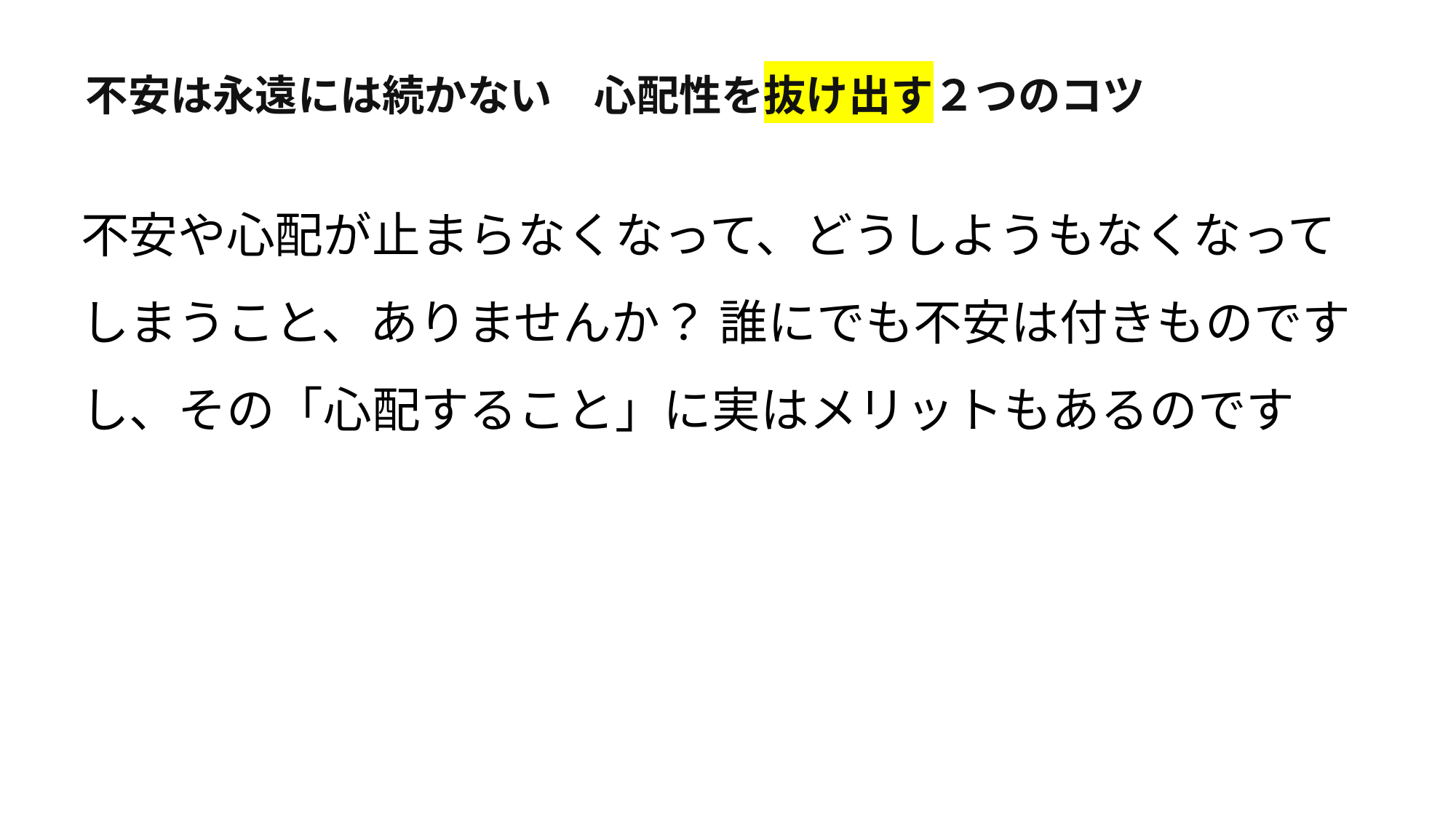

不安は永遠には続かない　心配性を抜け出す２つのコツ
不安や心配が止まらなくなって、どうしようもなくなってしまうこと、ありませんか？ 誰にでも不安は付きものですし、その「心配すること」に実はメリットもあるのです